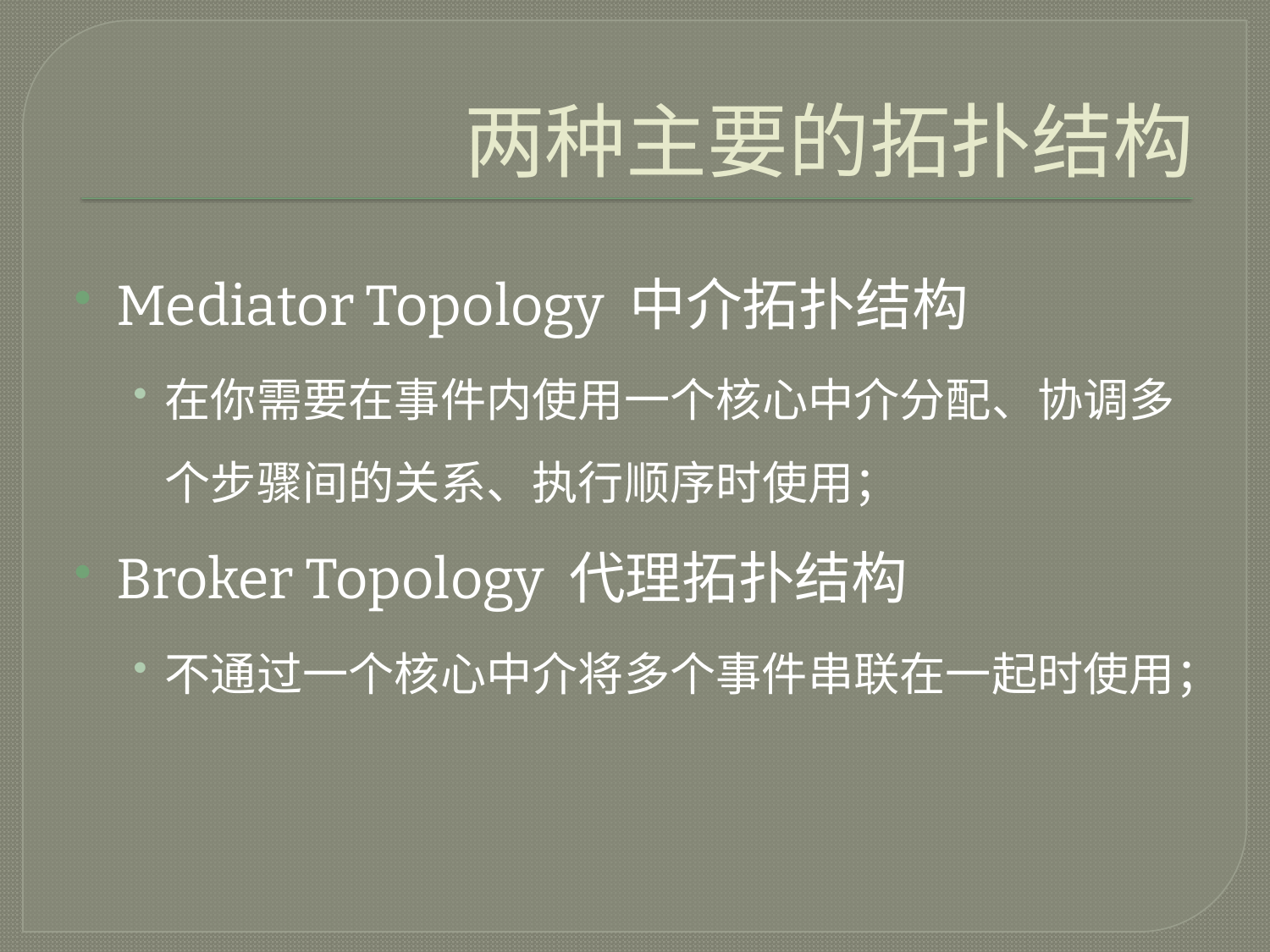

# 两种主要的拓扑结构
Mediator Topology 中介拓扑结构
在你需要在事件内使用一个核心中介分配、协调多个步骤间的关系、执行顺序时使用；
Broker Topology 代理拓扑结构
不通过一个核心中介将多个事件串联在一起时使用；